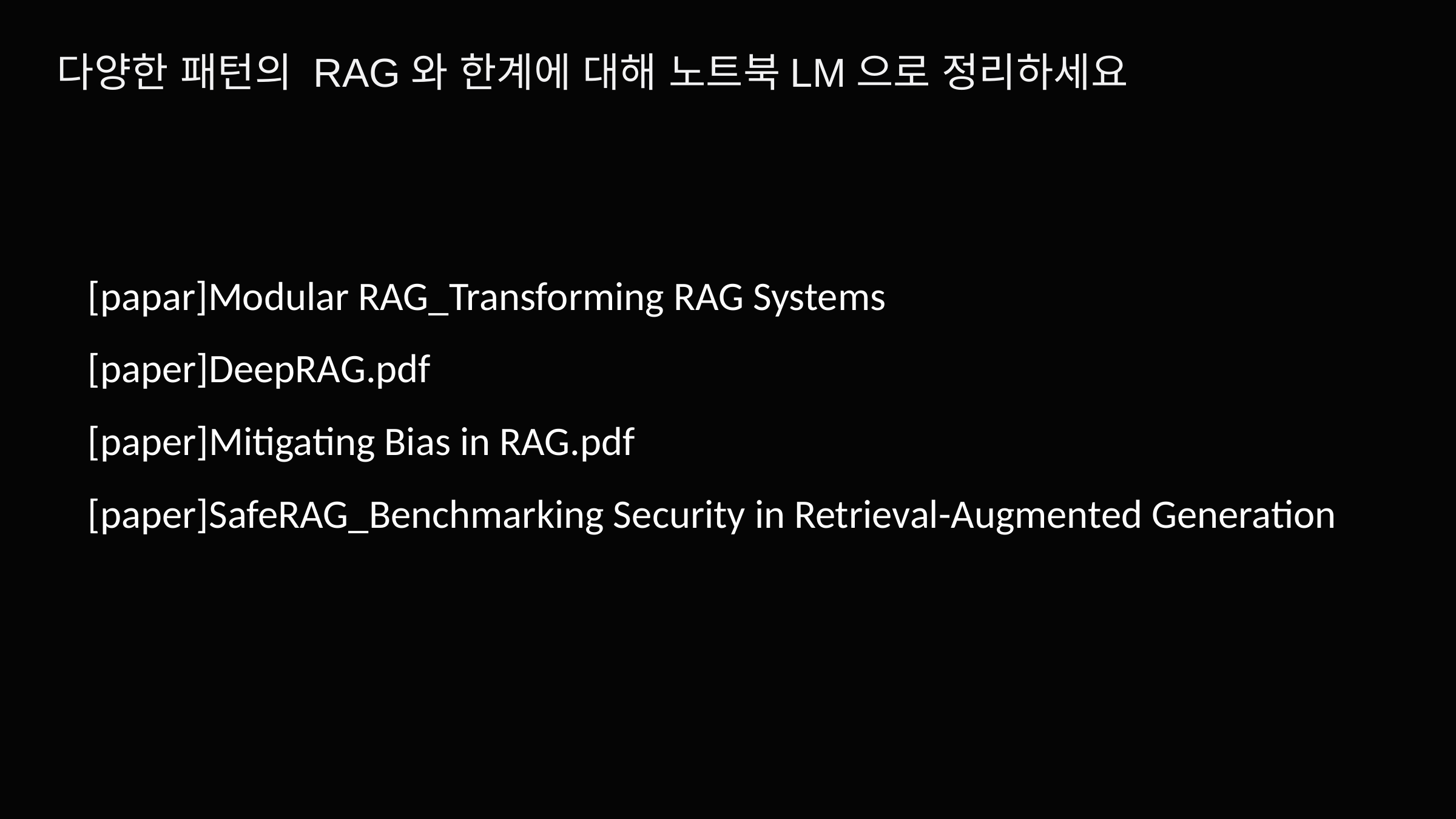

다양한 패턴의 RAG와 한계에 대해 노트북LM으로 정리하세요
[papar]Modular RAG_Transforming RAG Systems
[paper]DeepRAG.pdf
[paper]Mitigating Bias in RAG.pdf
[paper]SafeRAG_Benchmarking Security in Retrieval-Augmented Generation